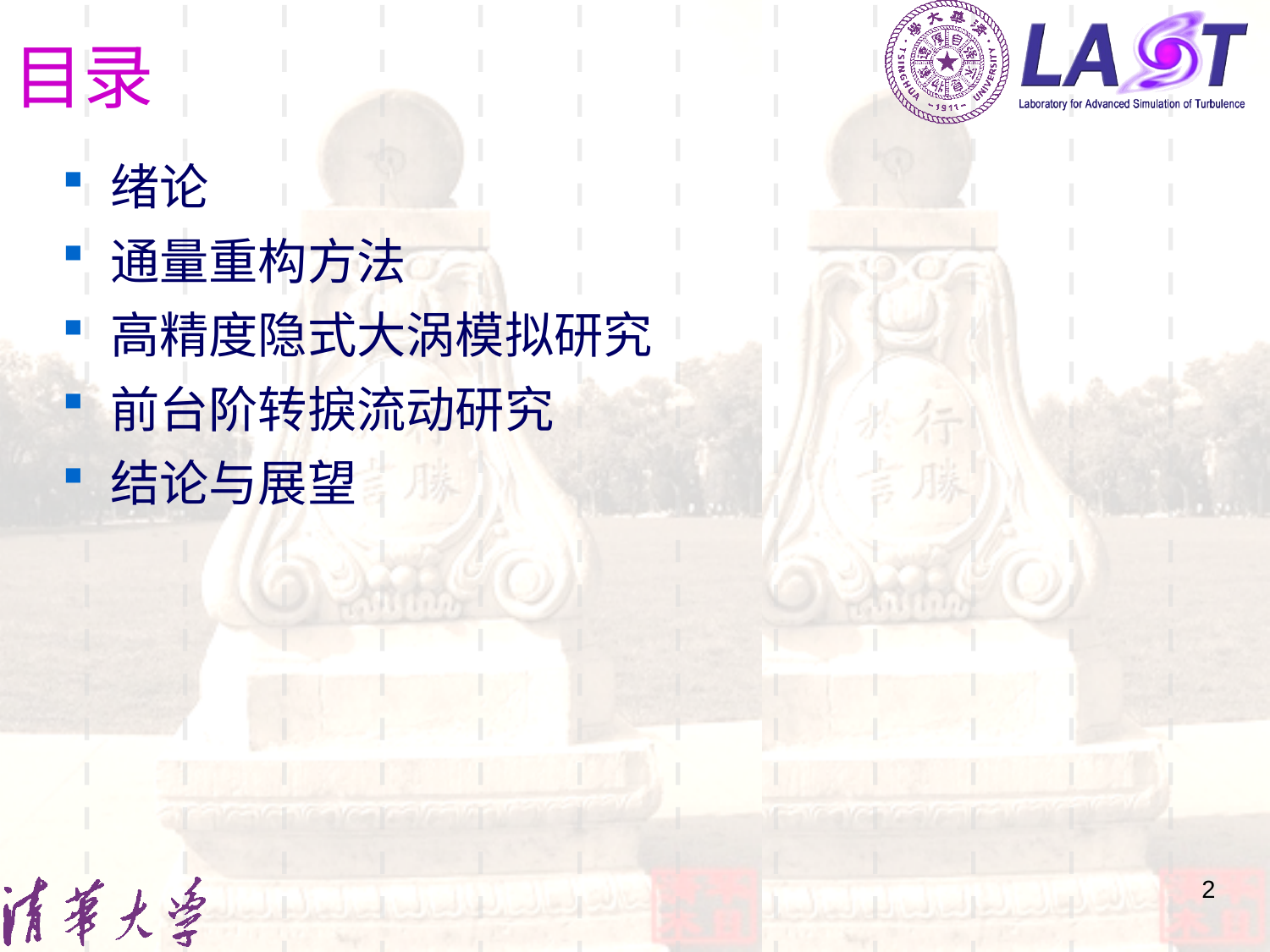

目录
绪论
通量重构方法
高精度隐式大涡模拟研究
前台阶转捩流动研究
结论与展望
2